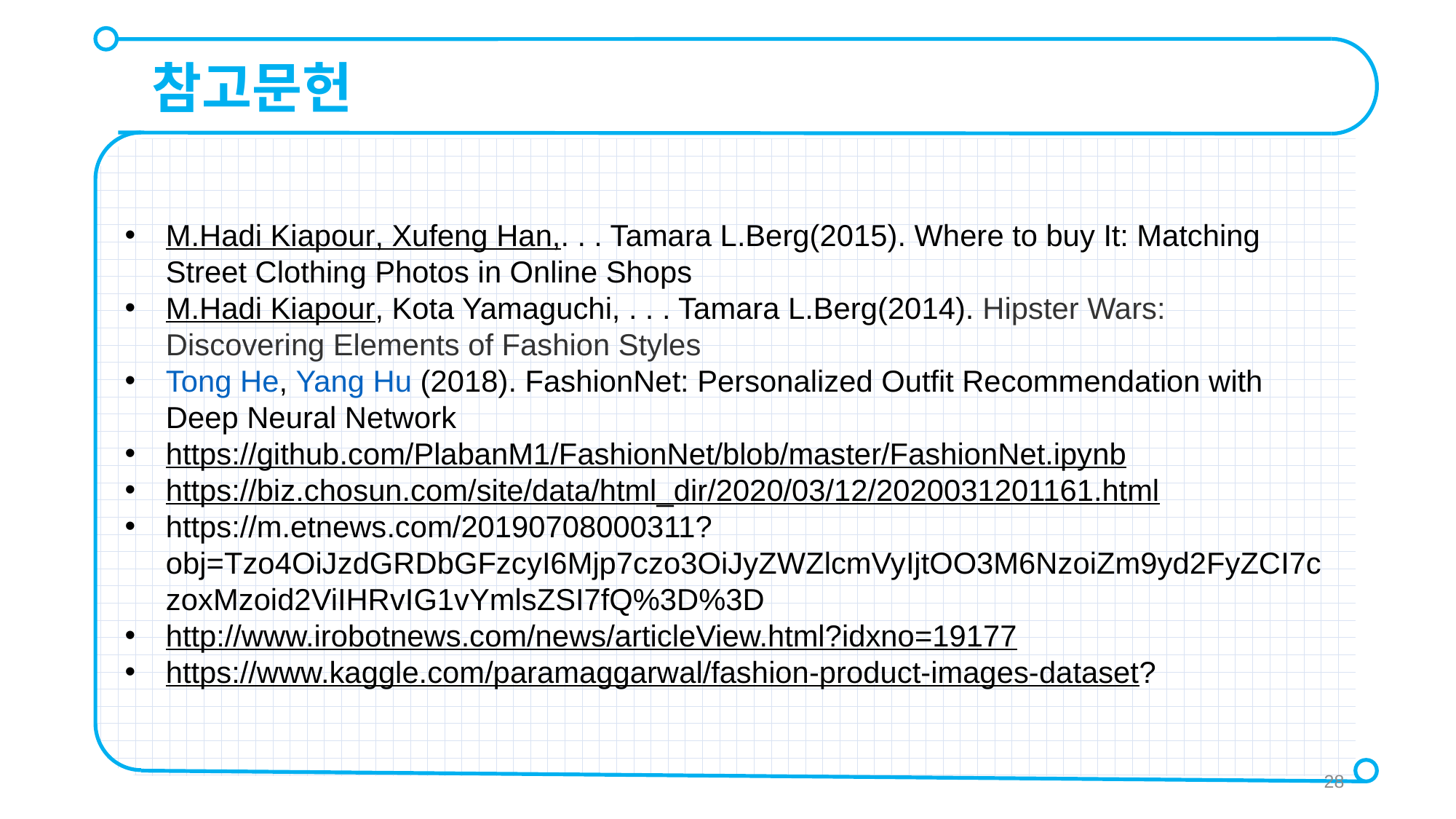

참고문헌

M.Hadi Kiapour, Xufeng Han,. . . Tamara L.Berg(2015). Where to buy It: Matching Street Clothing Photos in Online Shops
M.Hadi Kiapour, Kota Yamaguchi, . . . Tamara L.Berg(2014). Hipster Wars: Discovering Elements of Fashion Styles
Tong He, Yang Hu (2018). FashionNet: Personalized Outfit Recommendation with Deep Neural Network
https://github.com/PlabanM1/FashionNet/blob/master/FashionNet.ipynb
https://biz.chosun.com/site/data/html_dir/2020/03/12/2020031201161.html
https://m.etnews.com/20190708000311?obj=Tzo4OiJzdGRDbGFzcyI6Mjp7czo3OiJyZWZlcmVyIjtOO3M6NzoiZm9yd2FyZCI7czoxMzoid2ViIHRvIG1vYmlsZSI7fQ%3D%3D
http://www.irobotnews.com/news/articleView.html?idxno=19177
https://www.kaggle.com/paramaggarwal/fashion-product-images-dataset?

28